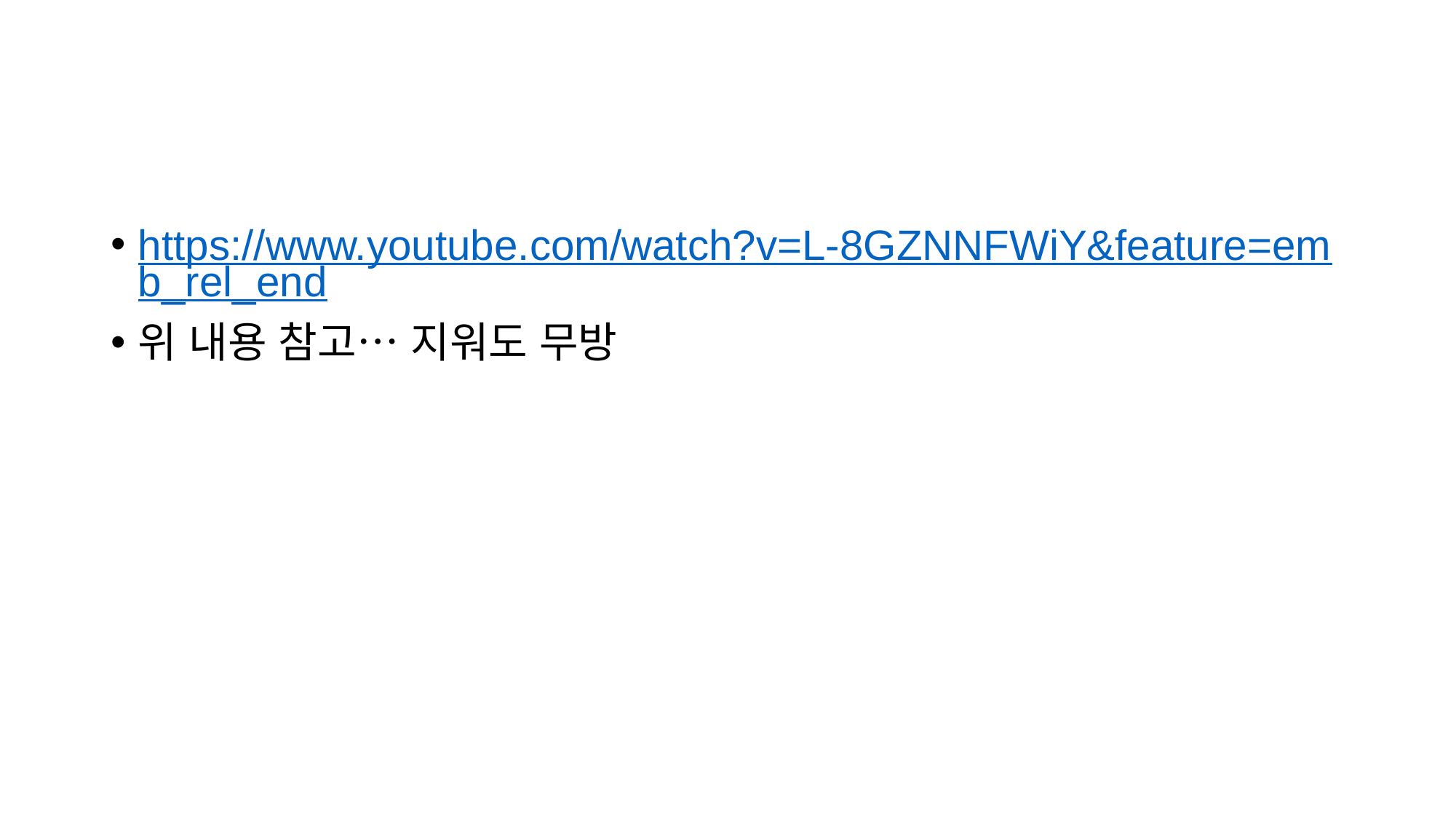

#
https://www.youtube.com/watch?v=L-8GZNNFWiY&feature=emb_rel_end
위 내용 참고… 지워도 무방